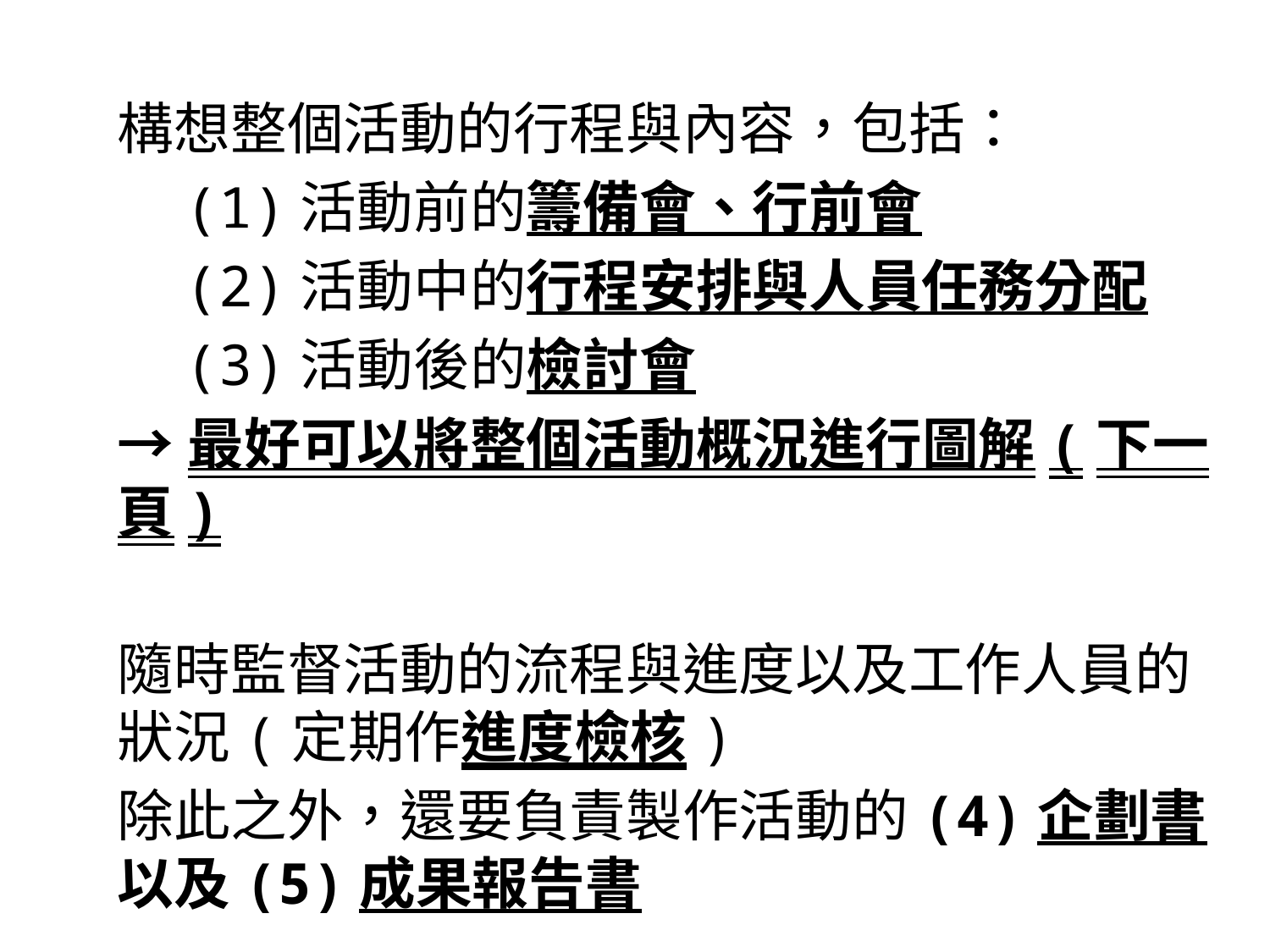

構想整個活動的行程與內容，包括：
  (1)活動前的籌備會、行前會
  (2)活動中的行程安排與人員任務分配
  (3)活動後的檢討會
→最好可以將整個活動概況進行圖解(下一頁)

隨時監督活動的流程與進度以及工作人員的狀況(定期作進度檢核)
除此之外，還要負責製作活動的(4)企劃書以及(5)成果報告書